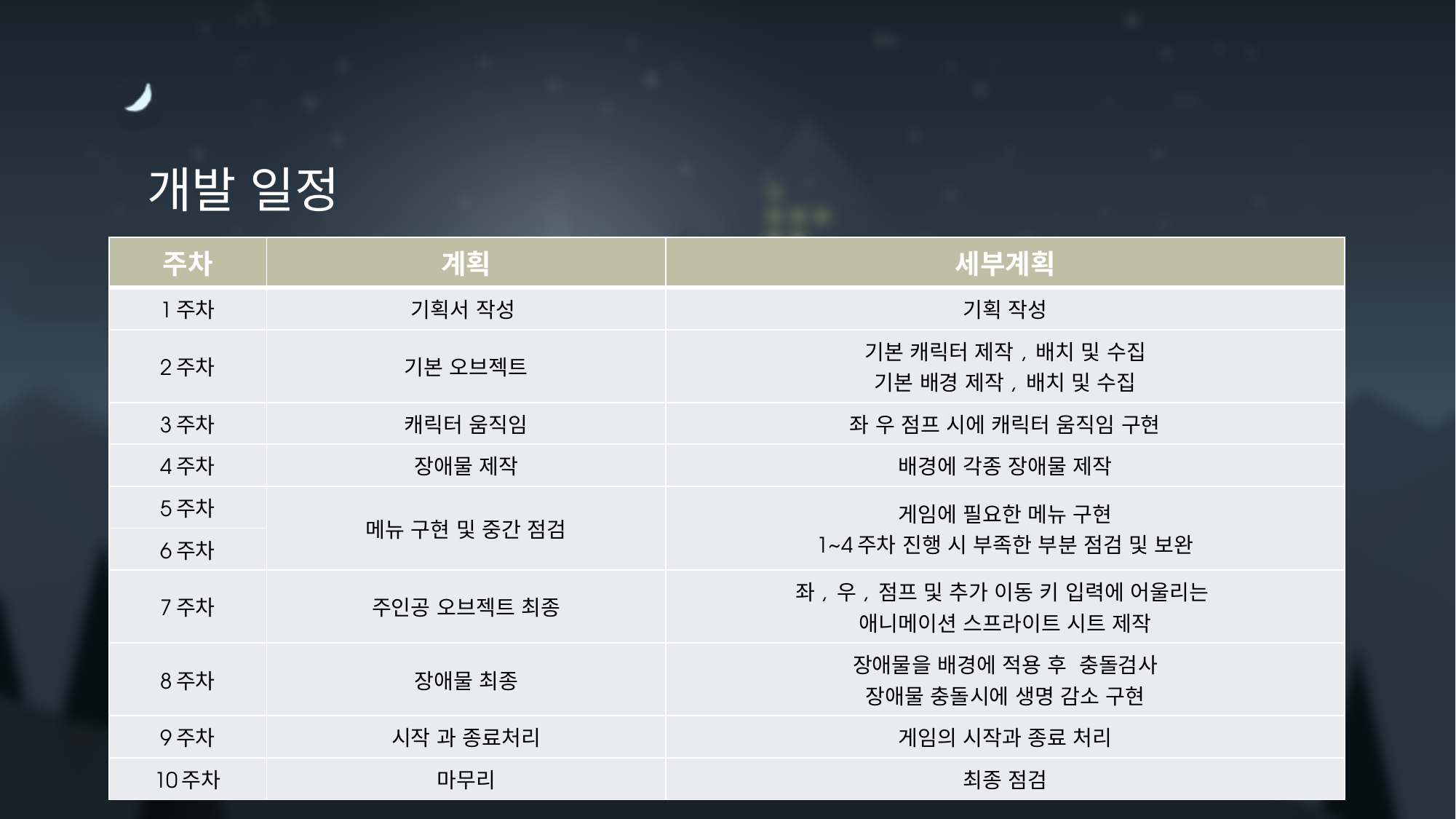

개발 일정
| 주차 | 계획 | 세부계획 |
| --- | --- | --- |
| 1주차 | 기획서 작성 | 기획 작성 |
| 2주차 | 기본 오브젝트 | 기본 캐릭터 제작, 배치 및 수집 기본 배경 제작, 배치 및 수집 |
| 3주차 | 캐릭터 움직임 | 좌 우 점프 시에 캐릭터 움직임 구현 |
| 4주차 | 장애물 제작 | 배경에 각종 장애물 제작 |
| 5주차 | 메뉴 구현 및 중간 점검 | 게임에 필요한 메뉴 구현 1~4주차 진행 시 부족한 부분 점검 및 보완 |
| 6주차 |  |  |
| 7주차 | 주인공 오브젝트 최종 | 좌, 우, 점프 및 추가 이동 키 입력에 어울리는 애니메이션 스프라이트 시트 제작 |
| 8주차 | 장애물 최종 | 장애물을 배경에 적용 후 충돌검사 장애물 충돌시에 생명 감소 구현 |
| 9주차 | 시작 과 종료처리 | 게임의 시작과 종료 처리 |
| 10주차 | 마무리 | 최종 점검 |